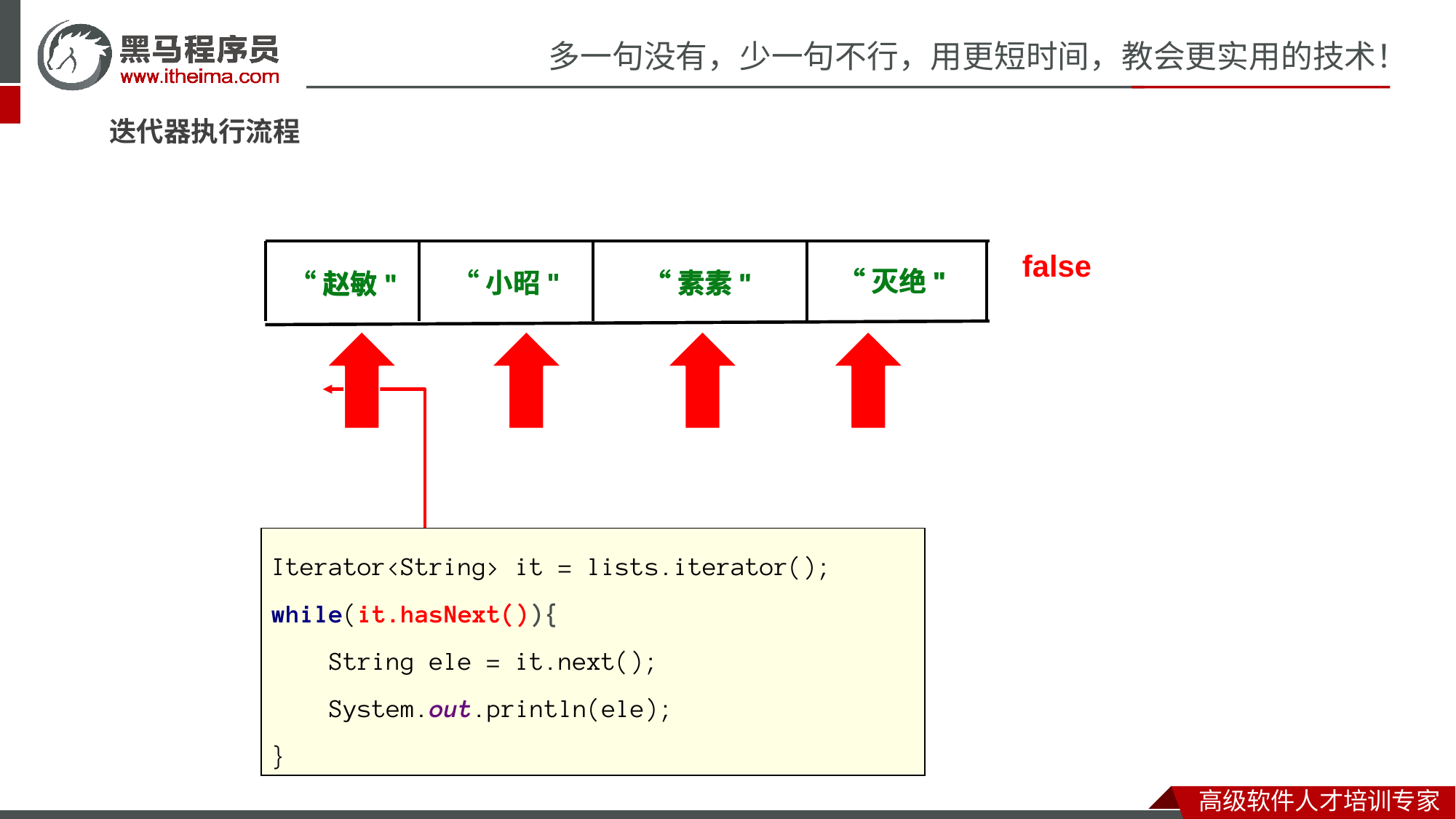

迭代器执行流程
false

“灭绝"
“灭绝"
“小昭"
“小昭"
“素素"
“素素"
“赵敏"
“赵敏"

Iterator<String> it = lists.iterator();
while(it.hasNext()){
    String ele = it.next();
    System.out.println(ele);
}
Iterator<String> it = lists.iterator();
while(it.hasNext()){
    String ele = it.next();
    System.out.println(ele);
}
Iterator<String> it = lists.iterator();
while(it.hasNext()){
    String ele = it.next();
    System.out.println(ele);
}
Iterator<String> it = lists.iterator();
while(it.hasNext()){
    String ele = it.next();
    System.out.println(ele);
}
Iterator<String> it = lists.iterator();
while(it.hasNext()){
    String ele = it.next();
    System.out.println(ele);
}
Iterator<String> it = lists.iterator();
while(it.hasNext()){
    String ele = it.next();
    System.out.println(ele);
}
Iterator<String> it = lists.iterator();
while(it.hasNext()){
    String ele = it.next();
    System.out.println(ele);
}
Iterator<String> it = lists.iterator();
while(it.hasNext()){
    String ele = it.next();
    System.out.println(ele);
}
Iterator<String> it = lists.iterator();
while(it.hasNext()){
    String ele = it.next();
    System.out.println(ele);
}
Iterator<String> it = lists.iterator();
while(it.hasNext()){
    String ele = it.next();
    System.out.println(ele);
}